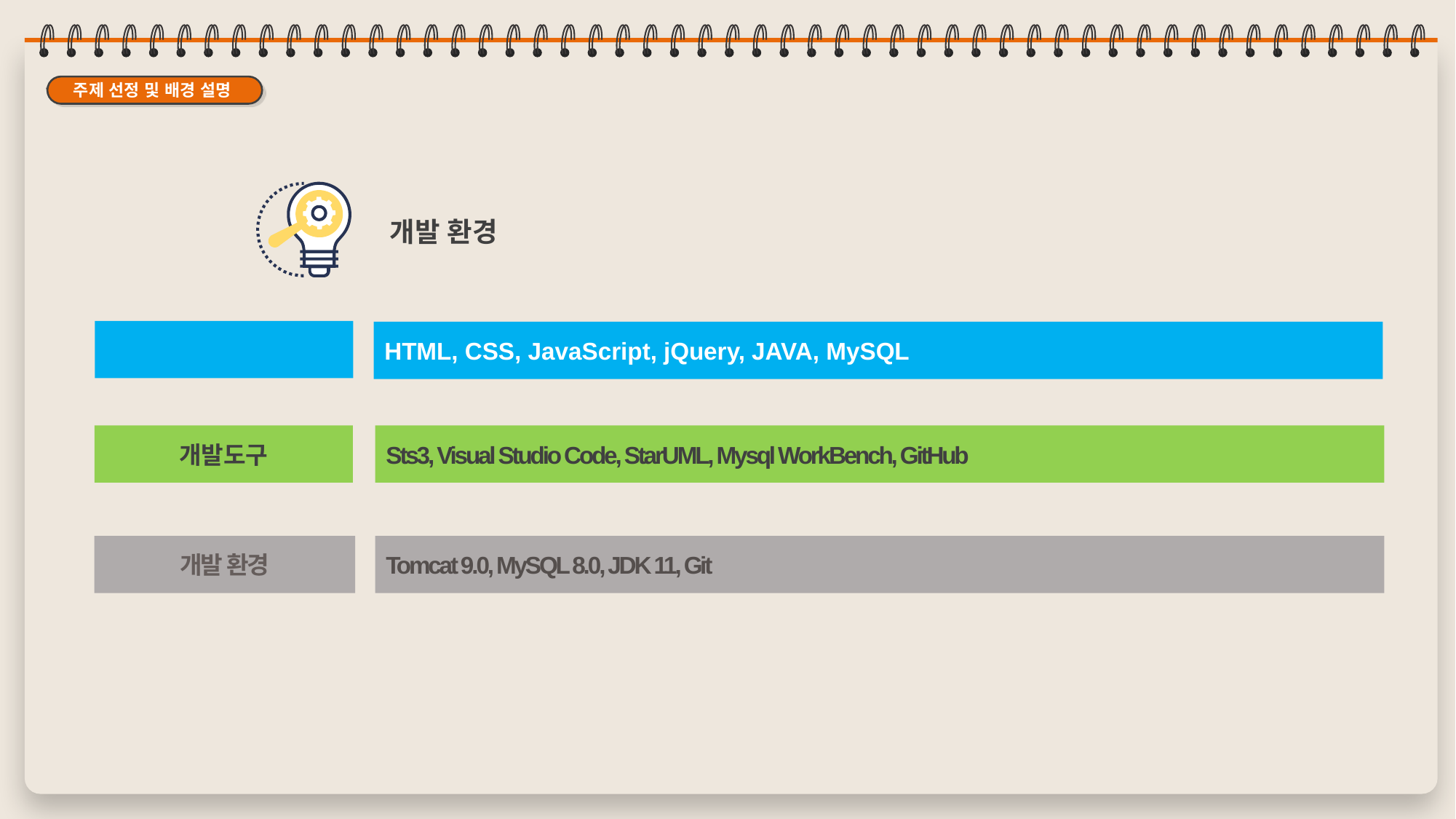

주제 선정 및 배경 설명

개발 환경
언어 및 기술
HTML, CSS, JavaScript, jQuery, JAVA, MySQL
개발도구
Sts3, Visual Studio Code, StarUML, Mysql WorkBench, GitHub
Tomcat 9.0, MySQL 8.0, JDK 11, Git
개발 환경